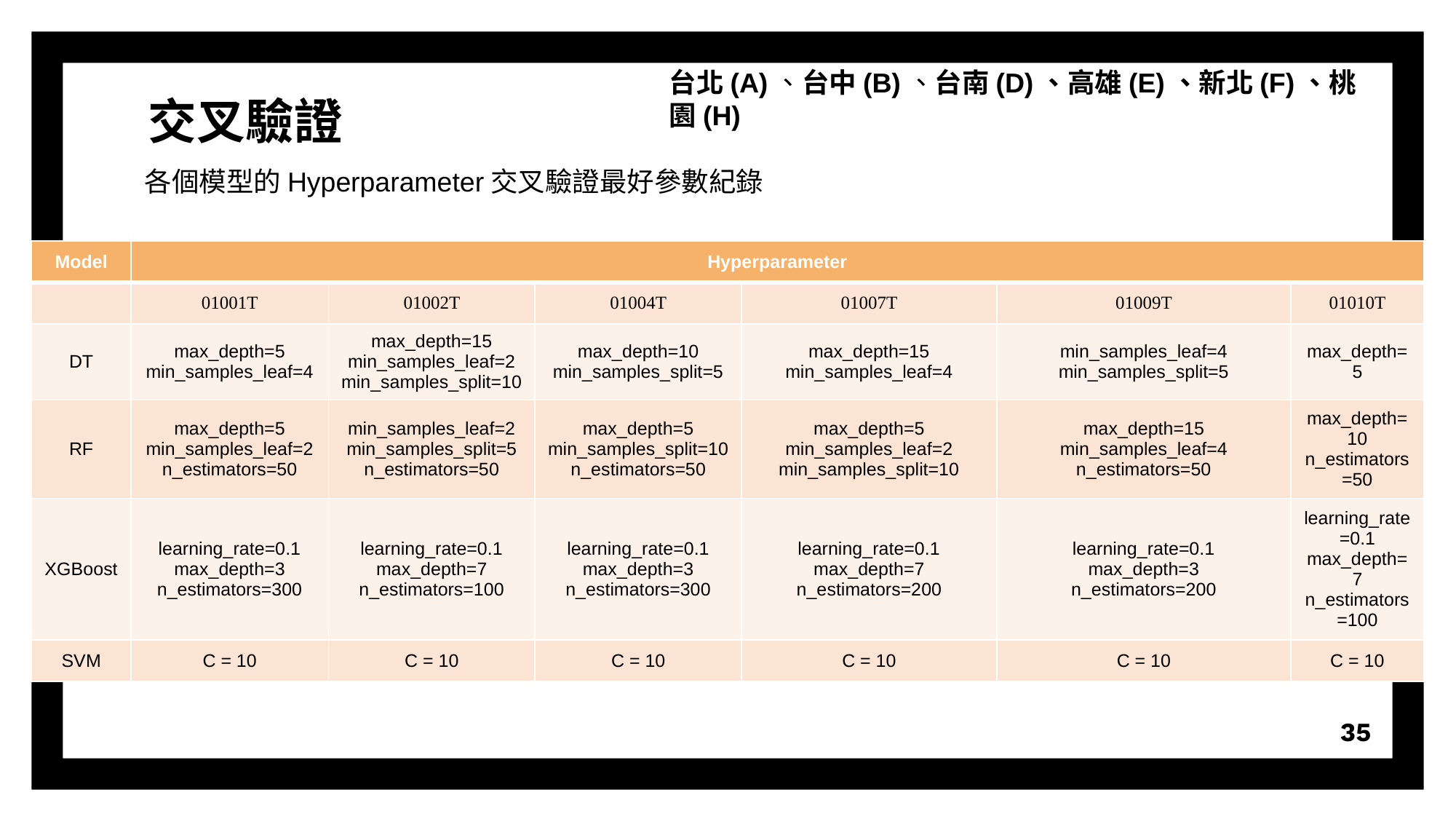

台北(A)、台中(B)、台南(D)、高雄(E)、新北(F)、桃園(H)
交叉驗證
各個模型的Hyperparameter交叉驗證最好參數紀錄
| Model | Hyperparameter |  |  |  |  |  |
| --- | --- | --- | --- | --- | --- | --- |
|  | 01001T | 01002T | 01004T | 01007T | 01009T | 01010T |
| DT | max\_depth=5 min\_samples\_leaf=4 | max\_depth=15 min\_samples\_leaf=2 min\_samples\_split=10 | max\_depth=10 min\_samples\_split=5 | max\_depth=15 min\_samples\_leaf=4 | min\_samples\_leaf=4 min\_samples\_split=5 | max\_depth=5 |
| RF | max\_depth=5 min\_samples\_leaf=2 n\_estimators=50 | min\_samples\_leaf=2 min\_samples\_split=5 n\_estimators=50 | max\_depth=5 min\_samples\_split=10 n\_estimators=50 | max\_depth=5 min\_samples\_leaf=2 min\_samples\_split=10 | max\_depth=15 min\_samples\_leaf=4 n\_estimators=50 | max\_depth=10 n\_estimators=50 |
| XGBoost | learning\_rate=0.1 max\_depth=3 n\_estimators=300 | learning\_rate=0.1 max\_depth=7 n\_estimators=100 | learning\_rate=0.1 max\_depth=3 n\_estimators=300 | learning\_rate=0.1 max\_depth=7 n\_estimators=200 | learning\_rate=0.1 max\_depth=3 n\_estimators=200 | learning\_rate=0.1 max\_depth=7 n\_estimators=100 |
| SVM | C = 10 | C = 10 | C = 10 | C = 10 | C = 10 | C = 10 |
35